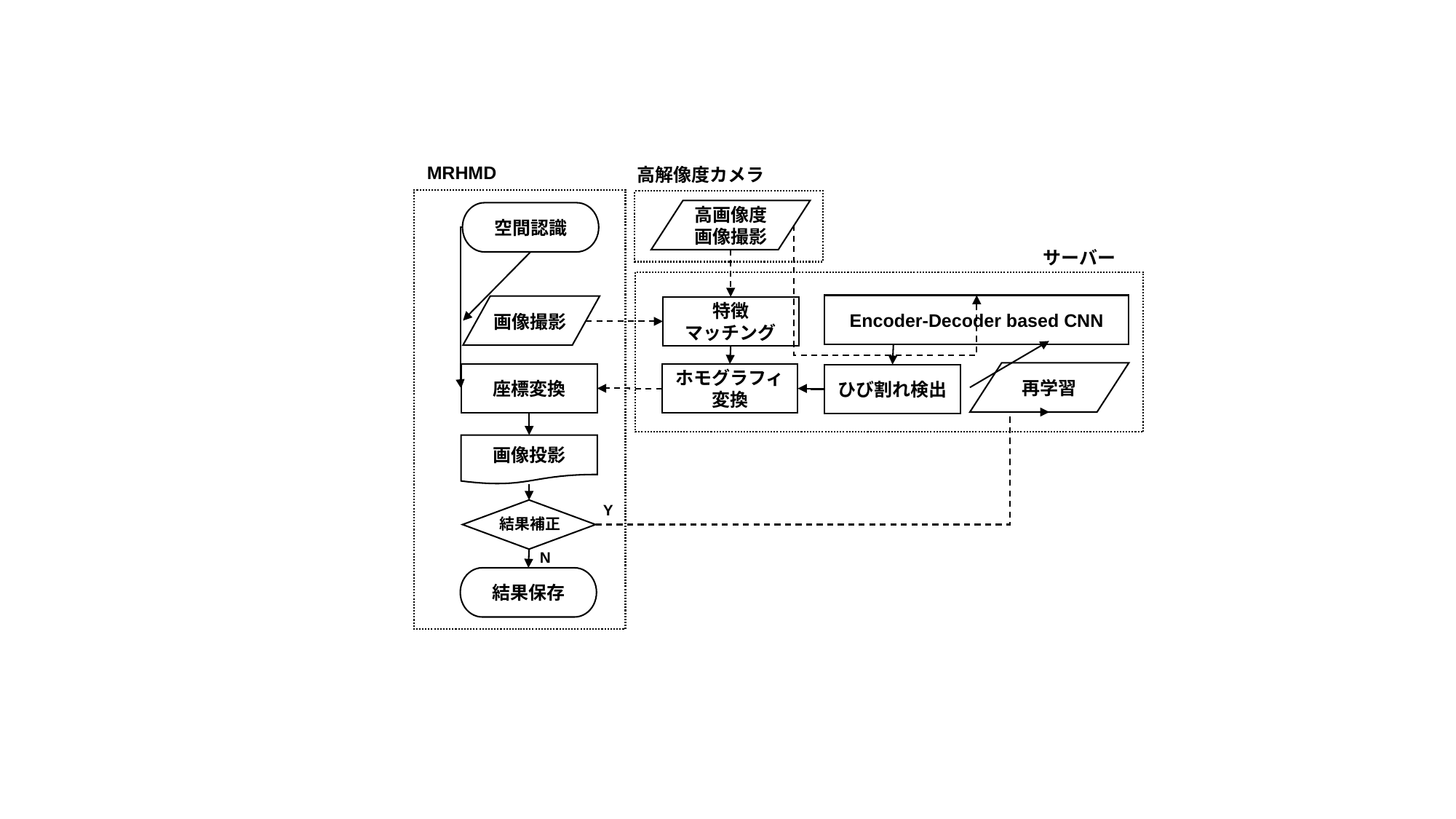

MRHMD
高解像度カメラ

高画像度画像撮影
空間認識
サーバー

Encoder-Decoder based CNN

画像撮影
特徴
マッチング
再学習
座標変換
ホモグラフィ変換
ひび割れ検出
画像投影
Y

結果補正
N
結果保存